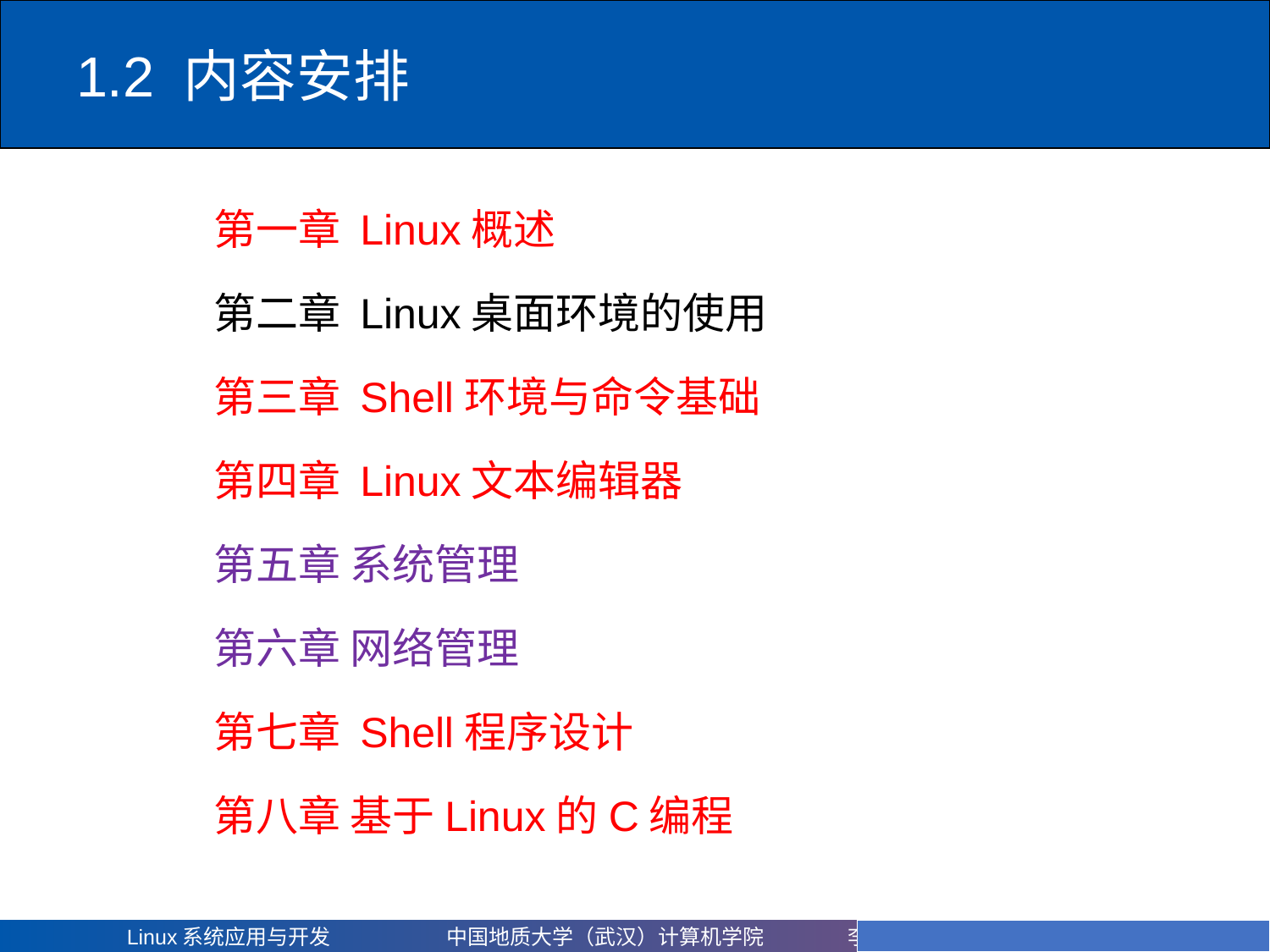

1.2 内容安排
第一章 Linux概述
第二章 Linux桌面环境的使用
第三章 Shell环境与命令基础
第四章 Linux文本编辑器
第五章 系统管理
第六章 网络管理
第七章 Shell程序设计
第八章 基于Linux的C编程